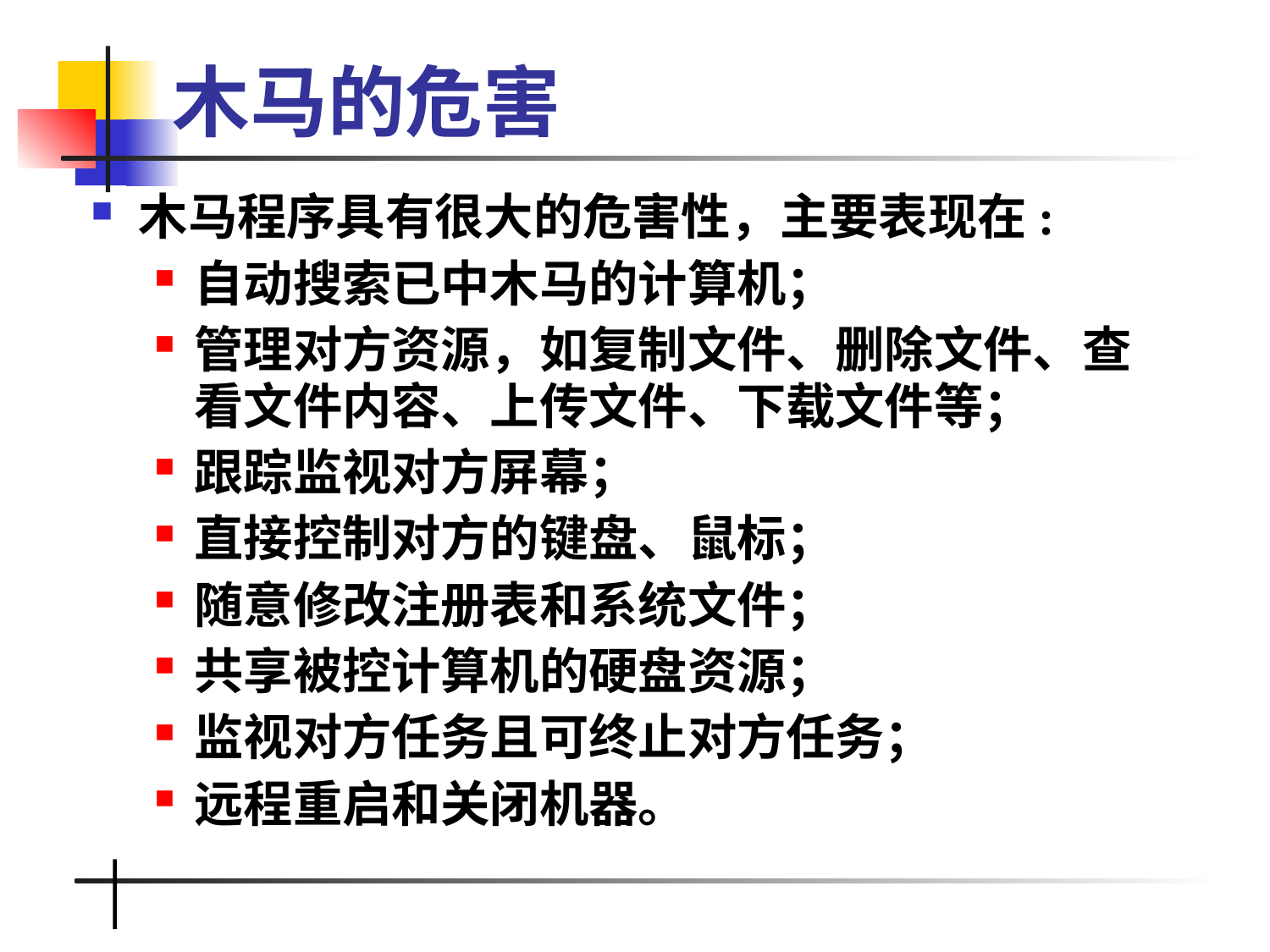

# 木马的危害
木马程序具有很大的危害性，主要表现在:
自动搜索已中木马的计算机；
管理对方资源，如复制文件、删除文件、查看文件内容、上传文件、下载文件等；
跟踪监视对方屏幕；
直接控制对方的键盘、鼠标；
随意修改注册表和系统文件；
共享被控计算机的硬盘资源；
监视对方任务且可终止对方任务；
远程重启和关闭机器。